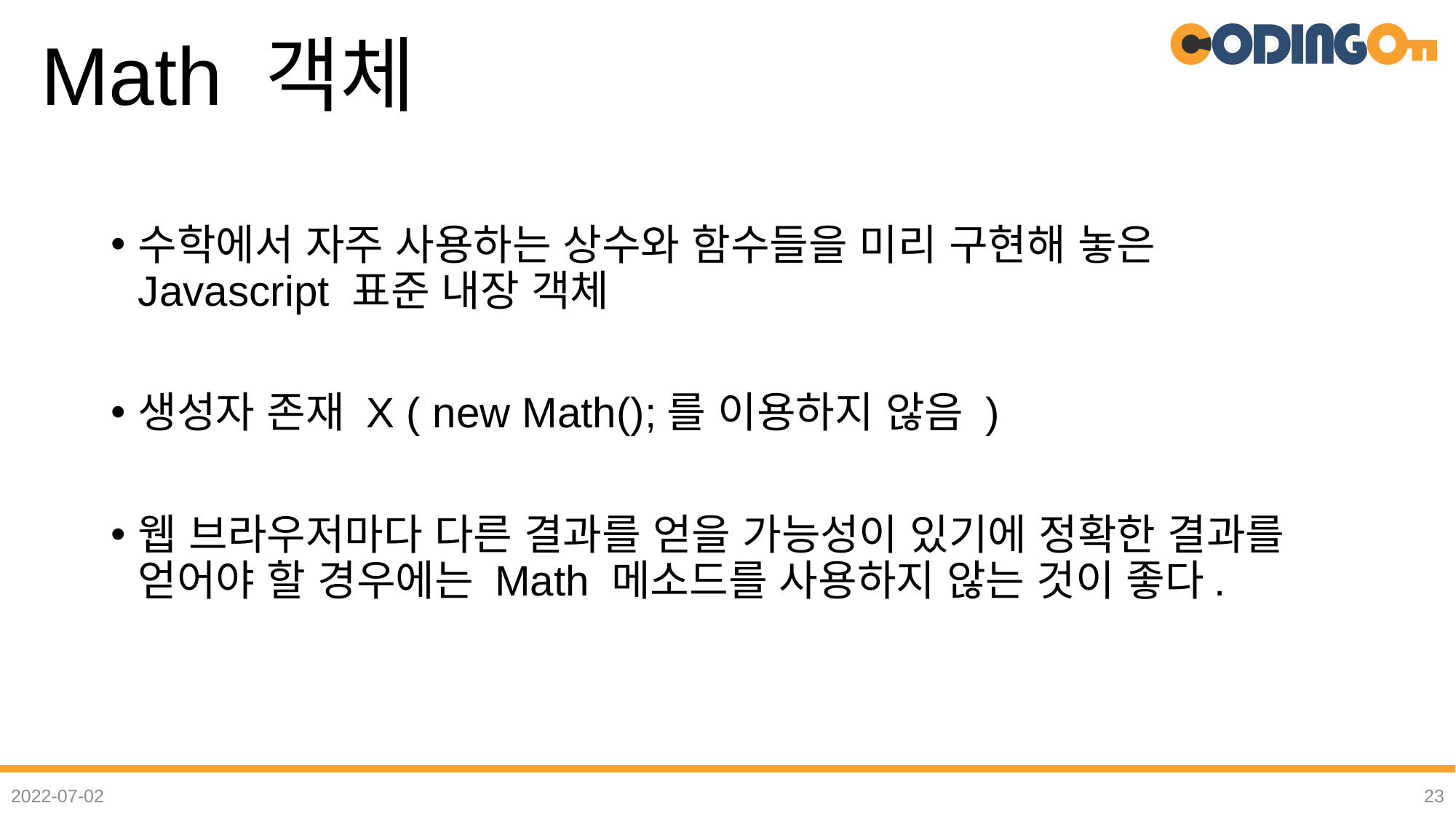

# Math 객체
수학에서 자주 사용하는 상수와 함수들을 미리 구현해 놓은 Javascript 표준 내장 객체

생성자 존재 X ( new Math();를 이용하지 않음 )

웹 브라우저마다 다른 결과를 얻을 가능성이 있기에 정확한 결과를 얻어야 할 경우에는 Math 메소드를 사용하지 않는 것이 좋다.
2022-07-02
23